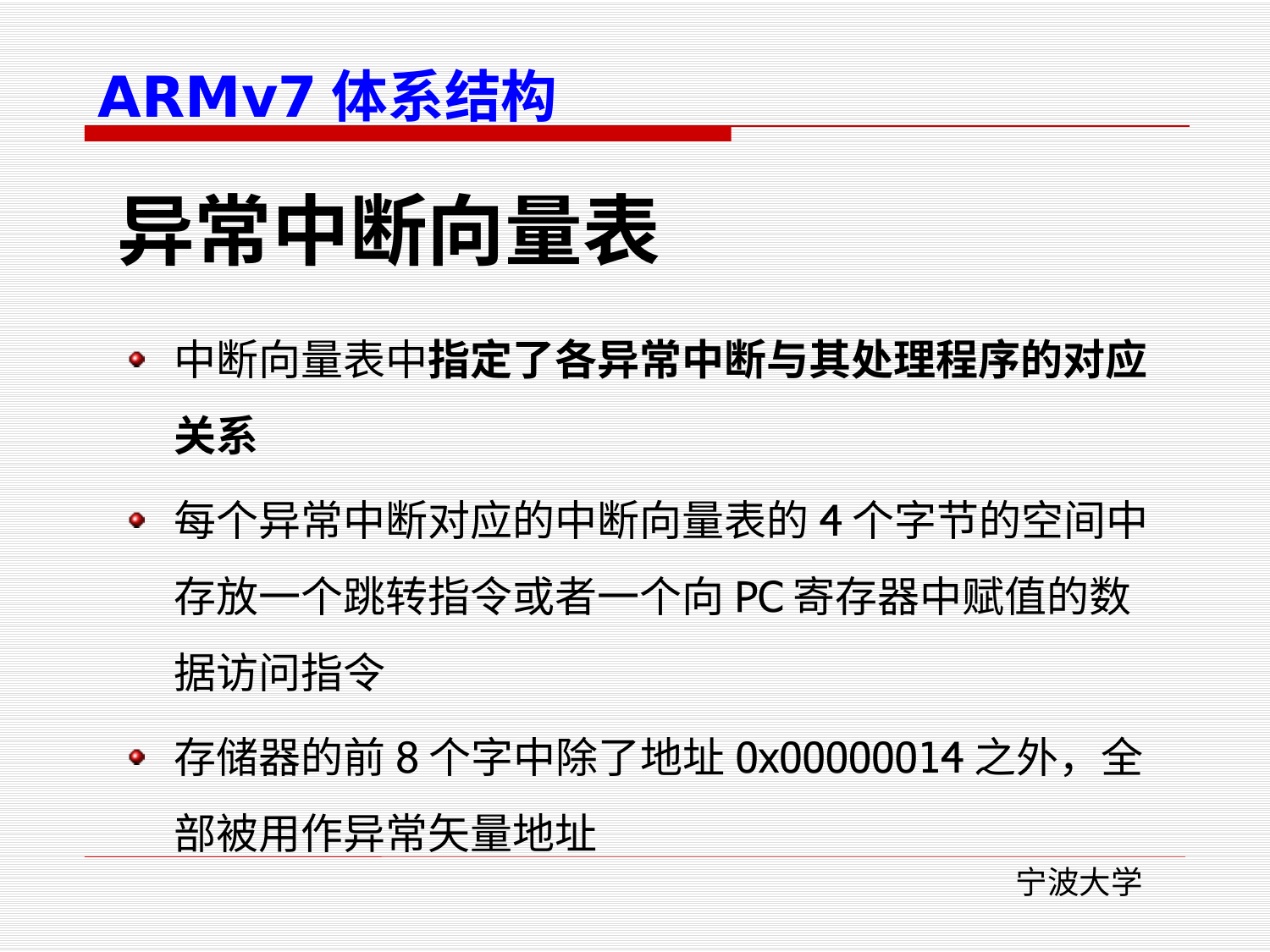

ARMv7体系结构
异常中断向量表
中断向量表中指定了各异常中断与其处理程序的对应关系
每个异常中断对应的中断向量表的4个字节的空间中存放一个跳转指令或者一个向PC寄存器中赋值的数据访问指令
存储器的前8个字中除了地址0x00000014之外，全部被用作异常矢量地址